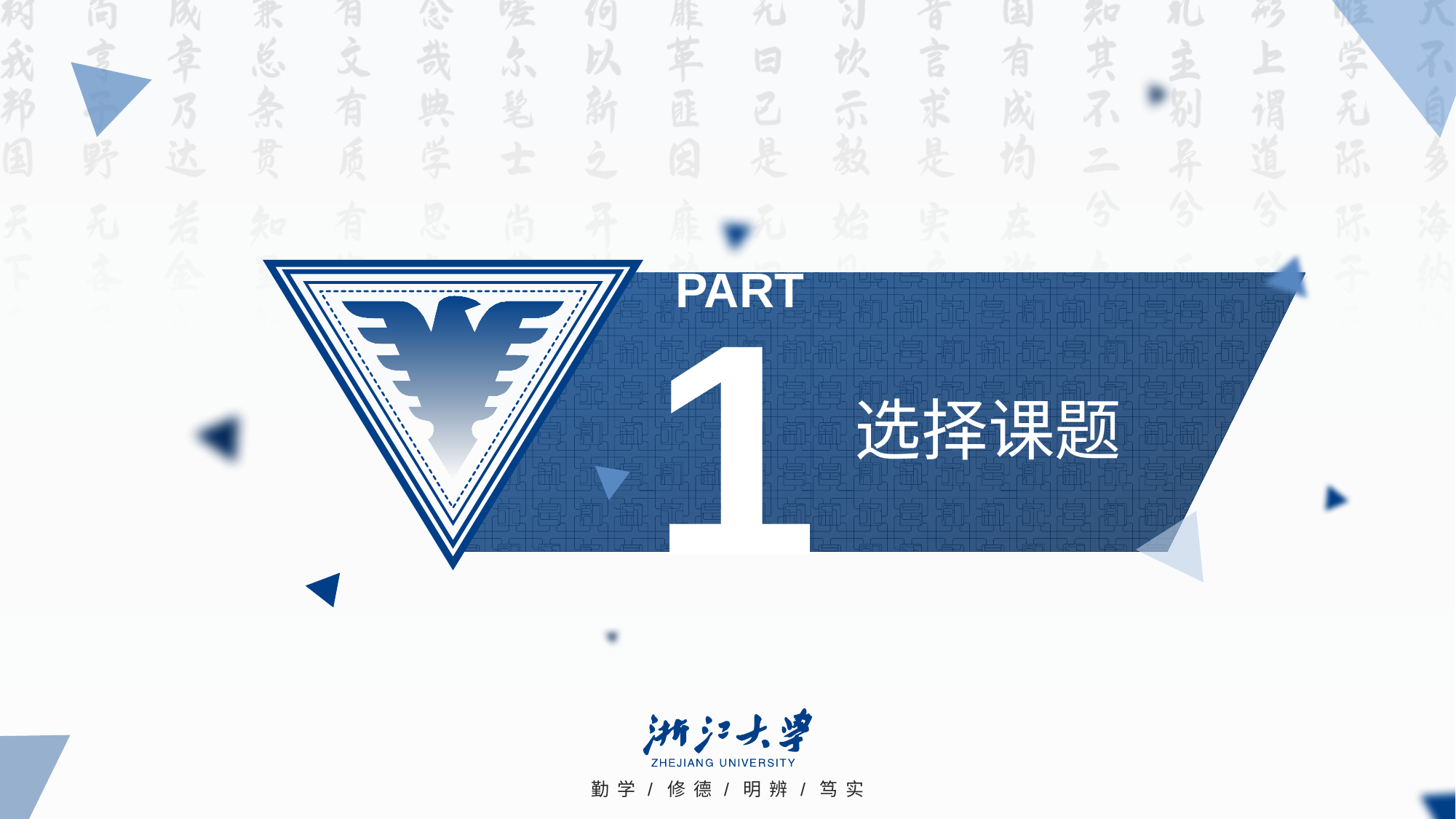

1
选择课题
勤  学  /  修  德  /  明  辨  /  笃  实